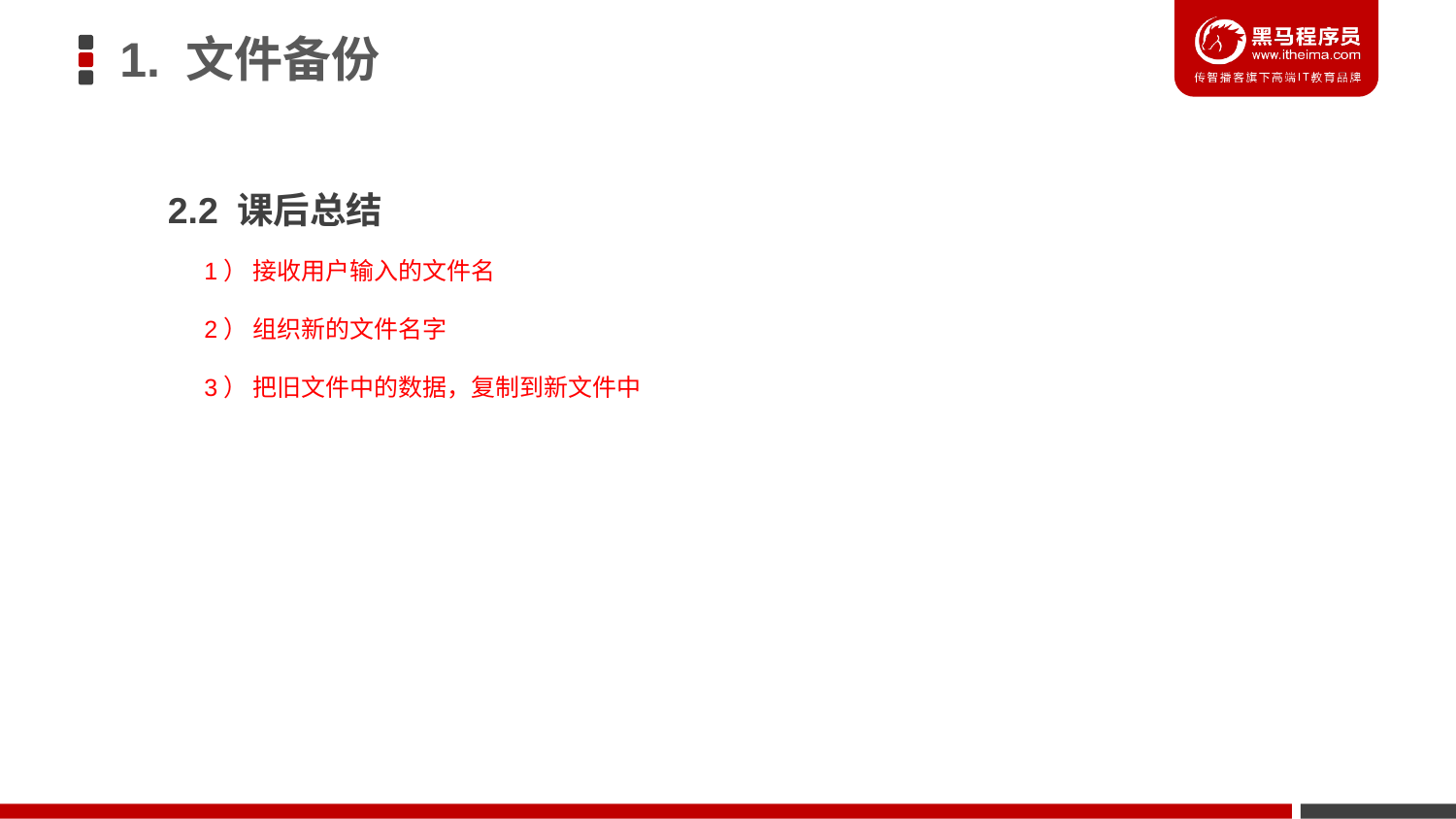

1. 文件备份
 2.2 课后总结
1） 接收用户输入的文件名
2） 组织新的文件名字
3） 把旧文件中的数据，复制到新文件中